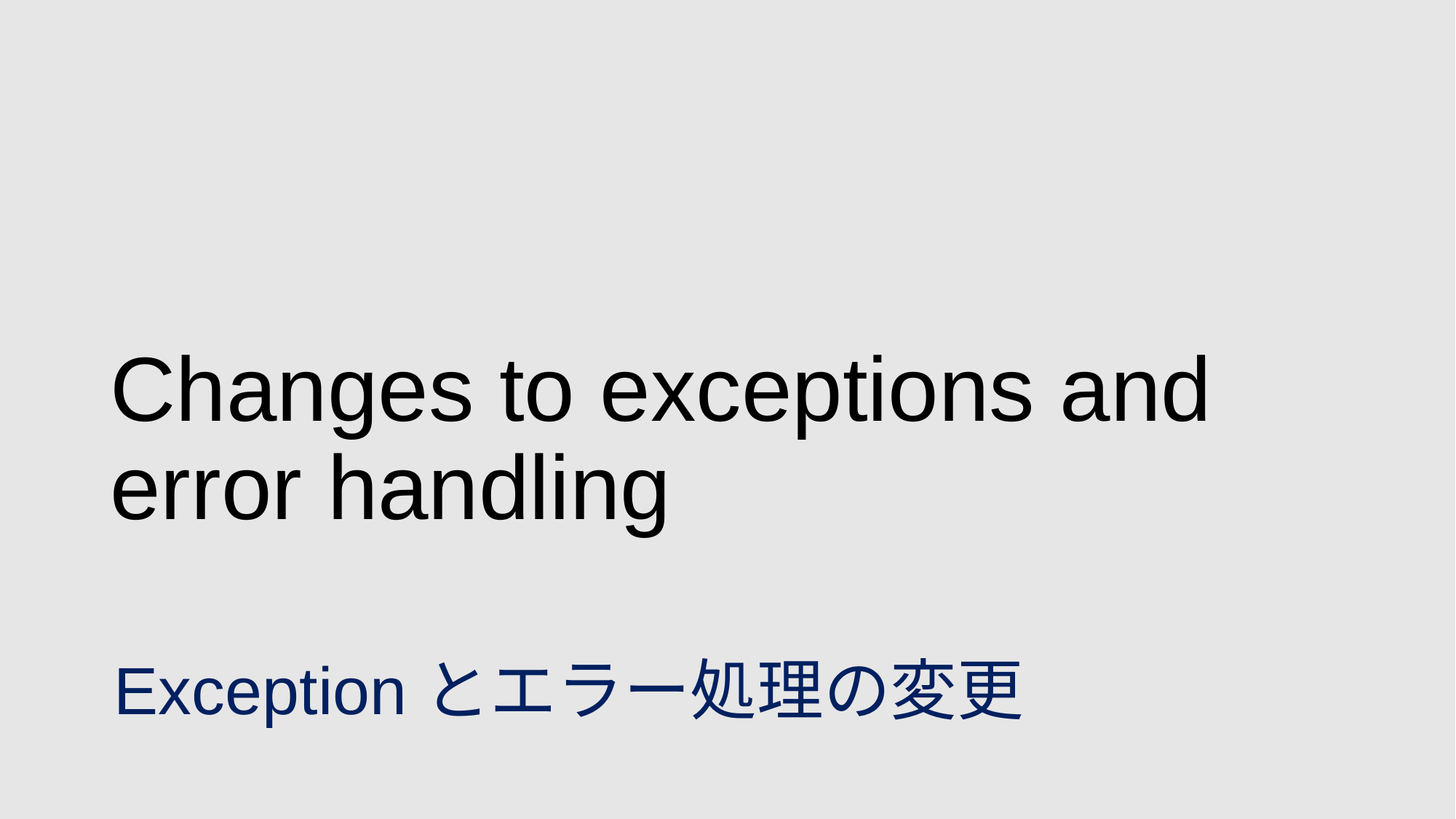

# Changes to exceptions and error handling
Exceptionとエラー処理の変更